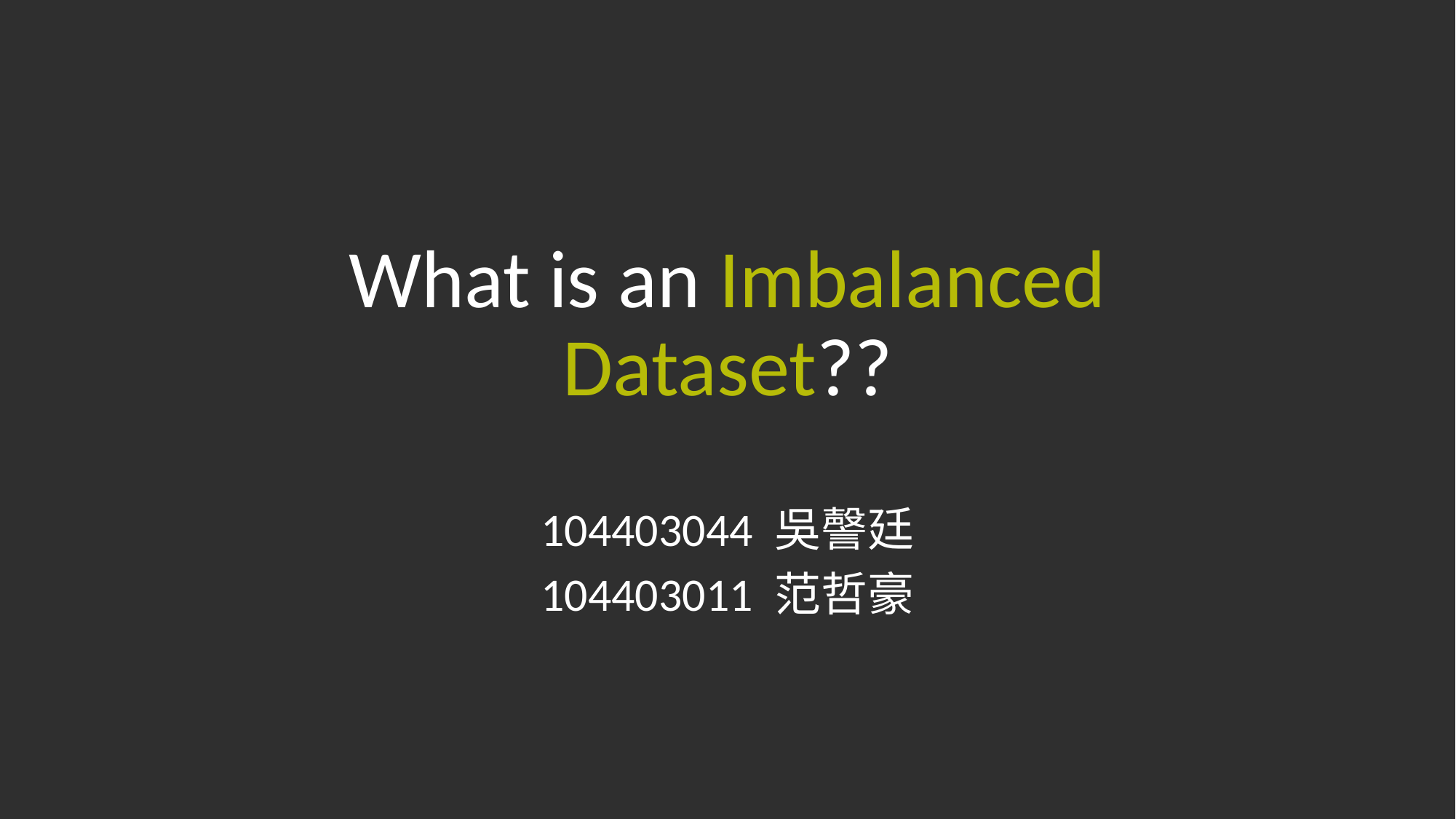

# What is an Imbalanced Dataset??

104403044 吳謦廷
104403011 范哲豪